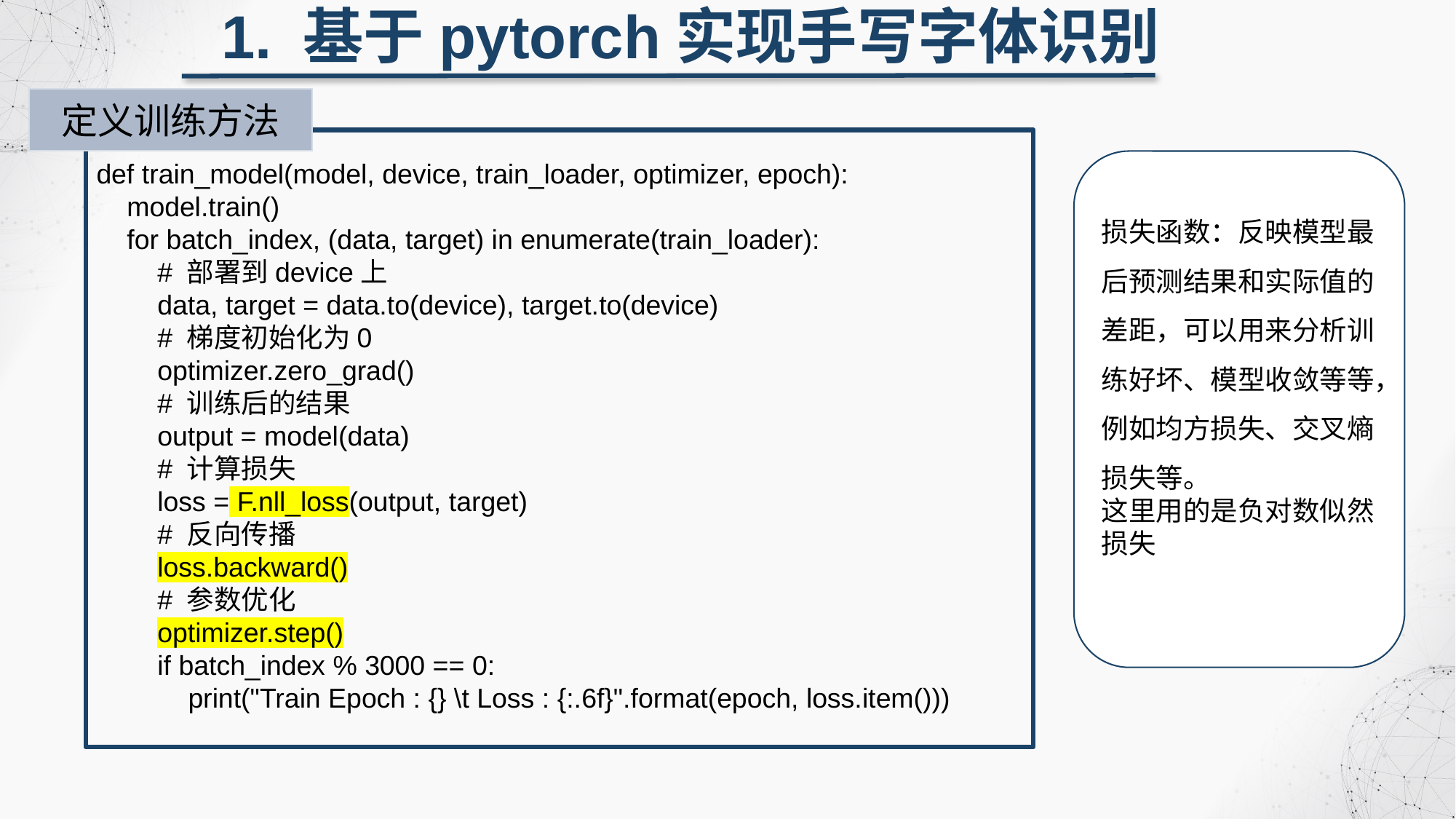

1. 基于pytorch实现手写字体识别
定义训练方法

def train_model(model, device, train_loader, optimizer, epoch):
    model.train()
    for batch_index, (data, target) in enumerate(train_loader):
        # 部署到device上
        data, target = data.to(device), target.to(device)
        # 梯度初始化为0
        optimizer.zero_grad()
        # 训练后的结果
        output = model(data)
        # 计算损失
        loss = F.nll_loss(output, target)
        # 反向传播
        loss.backward()
        # 参数优化
        optimizer.step()
        if batch_index % 3000 == 0:
            print("Train Epoch : {} \t Loss : {:.6f}".format(epoch, loss.item()))

损失函数：反映模型最后预测结果和实际值的差距，可以用来分析训练好坏、模型收敛等等，例如均方损失、交叉熵损失等。
这里用的是负对数似然损失